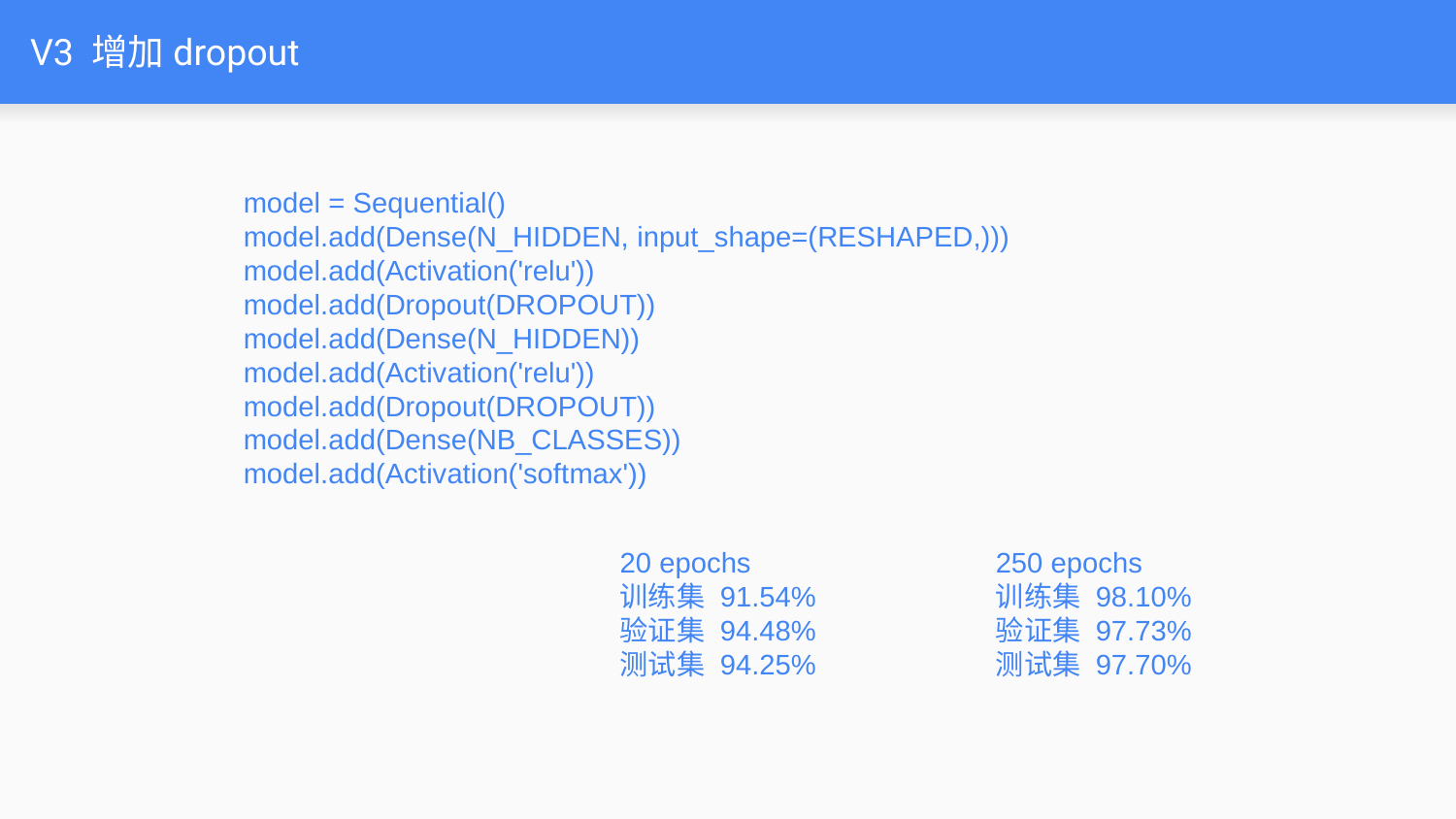

# V3 增加dropout
model = Sequential()
model.add(Dense(N_HIDDEN, input_shape=(RESHAPED,)))
model.add(Activation('relu'))
model.add(Dropout(DROPOUT))
model.add(Dense(N_HIDDEN))
model.add(Activation('relu'))
model.add(Dropout(DROPOUT))
model.add(Dense(NB_CLASSES))
model.add(Activation('softmax'))
20 epochs
训练集 91.54%
验证集 94.48%
测试集 94.25%
250 epochs
训练集 98.10%
验证集 97.73%
测试集 97.70%